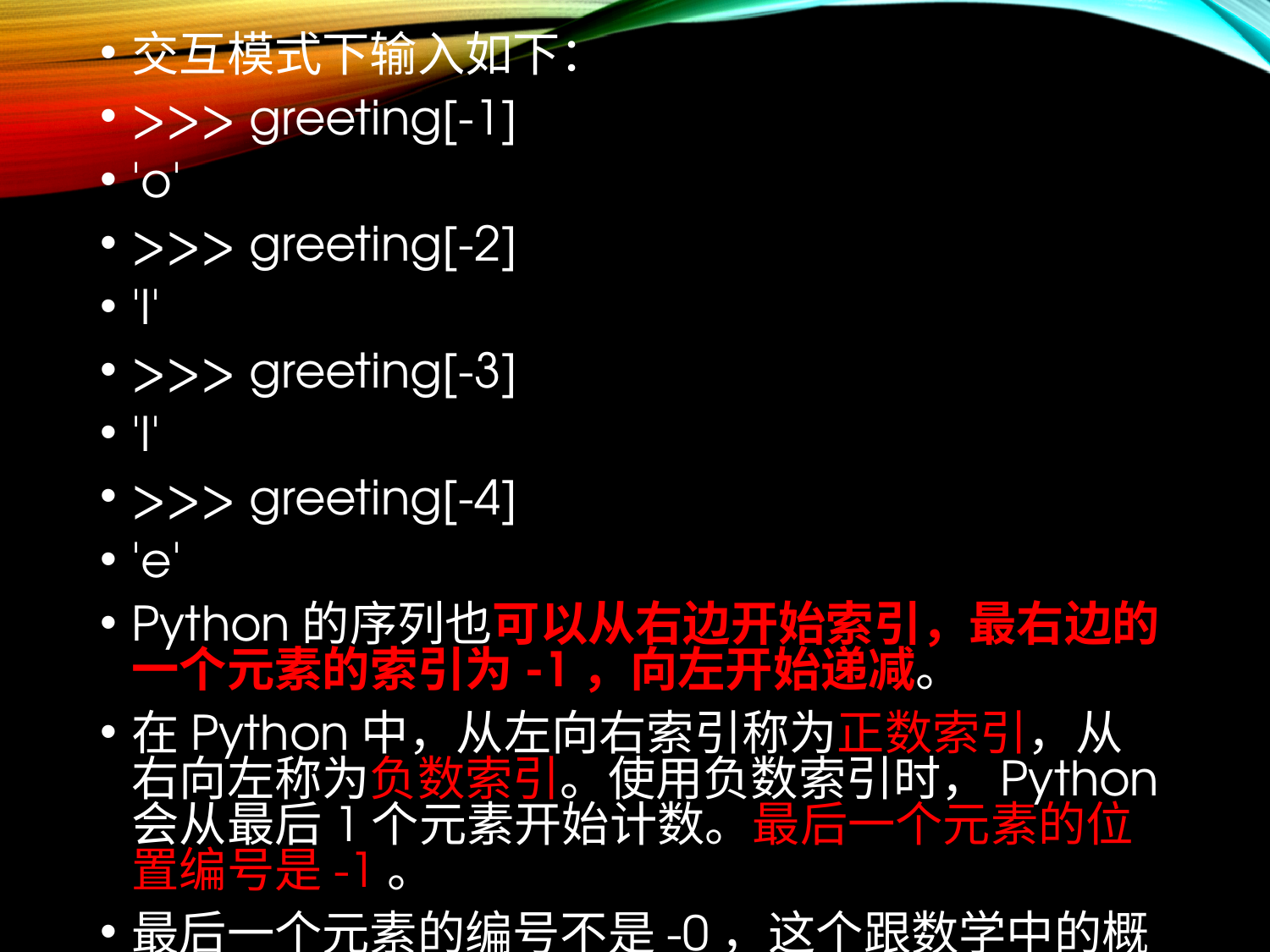

交互模式下输入如下：
>>> greeting[-1]
'o'
>>> greeting[-2]
'l'
>>> greeting[-3]
'l'
>>> greeting[-4]
'e'
Python的序列也可以从右边开始索引，最右边的一个元素的索引为-1，向左开始递减。
在Python中，从左向右索引称为正数索引，从右向左称为负数索引。使用负数索引时，Python会从最后1个元素开始计数。最后一个元素的位置编号是-1。
最后一个元素的编号不是-0，这个跟数学中的概念一样的，-0=0，-0和0都是指向第一个元素。